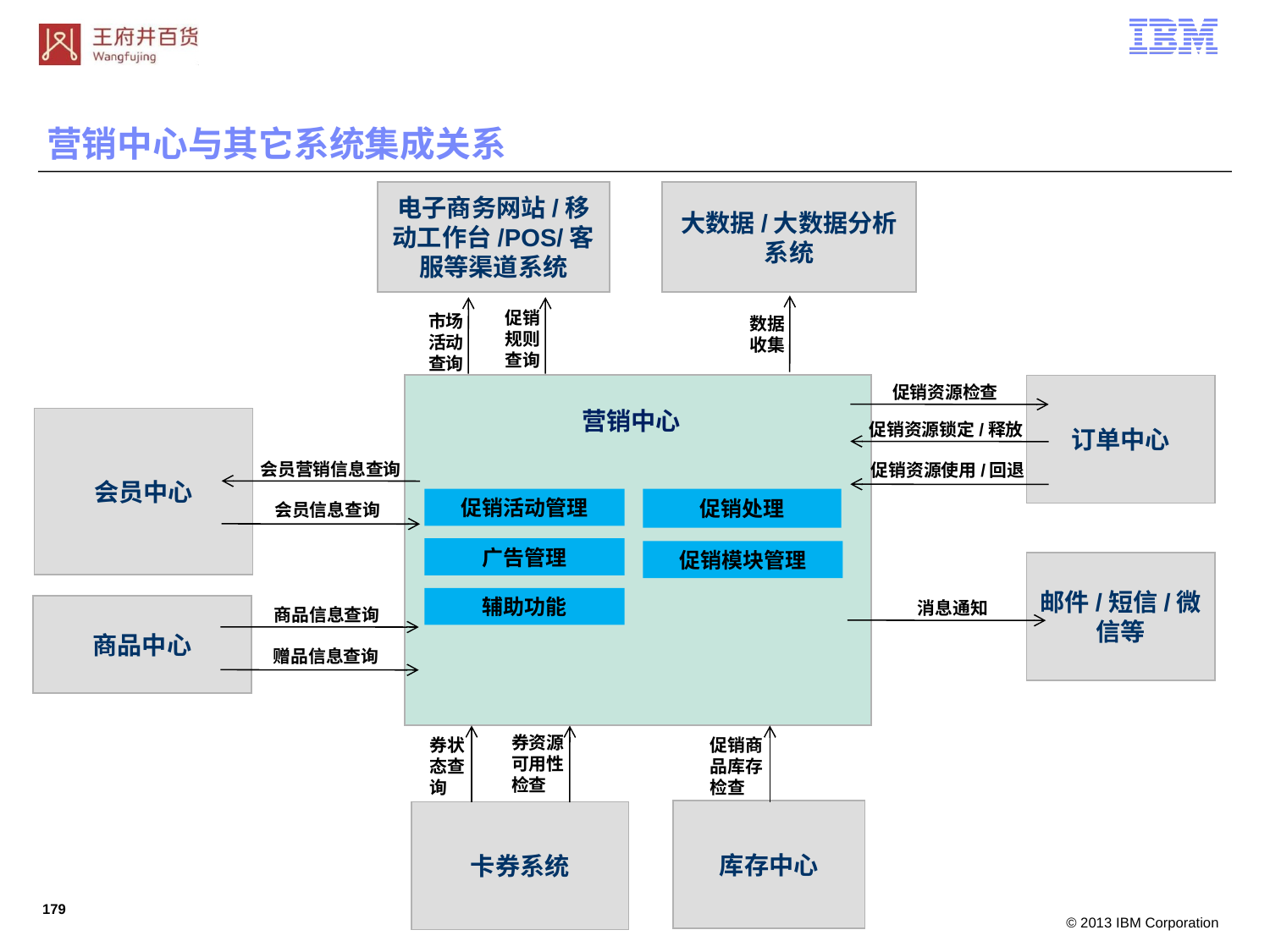

营销中心与其它系统集成关系
电子商务网站/移动工作台/POS/客服等渠道系统
大数据/大数据分析系统
促销
规则
查询
市场
活动
查询
数据
收集

促销资源检查
订单中心
营销中心
会员中心
促销资源锁定/释放
会员营销信息查询
促销资源使用/回退
促销活动管理
促销处理
会员信息查询
广告管理
促销模块管理
邮件/短信/微信等
辅助功能
消息通知
商品中心
商品信息查询
赠品信息查询
券资源
可用性
检查
券状
态查
询
促销商品库存检查
库存中心
卡券系统
179